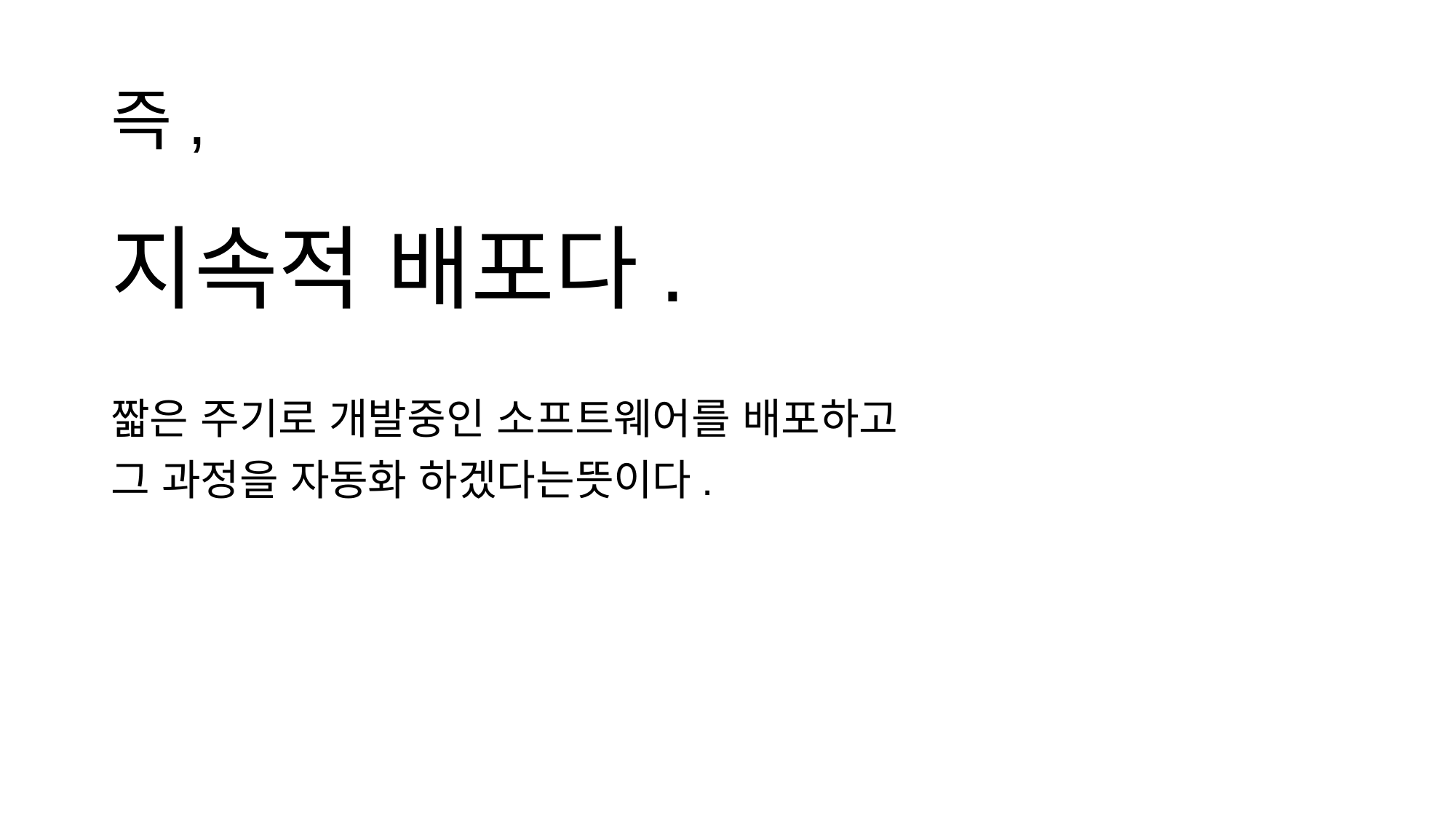

# 즉,
지속적 배포다.

짧은 주기로 개발중인 소프트웨어를 배포하고
그 과정을 자동화 하겠다는뜻이다.